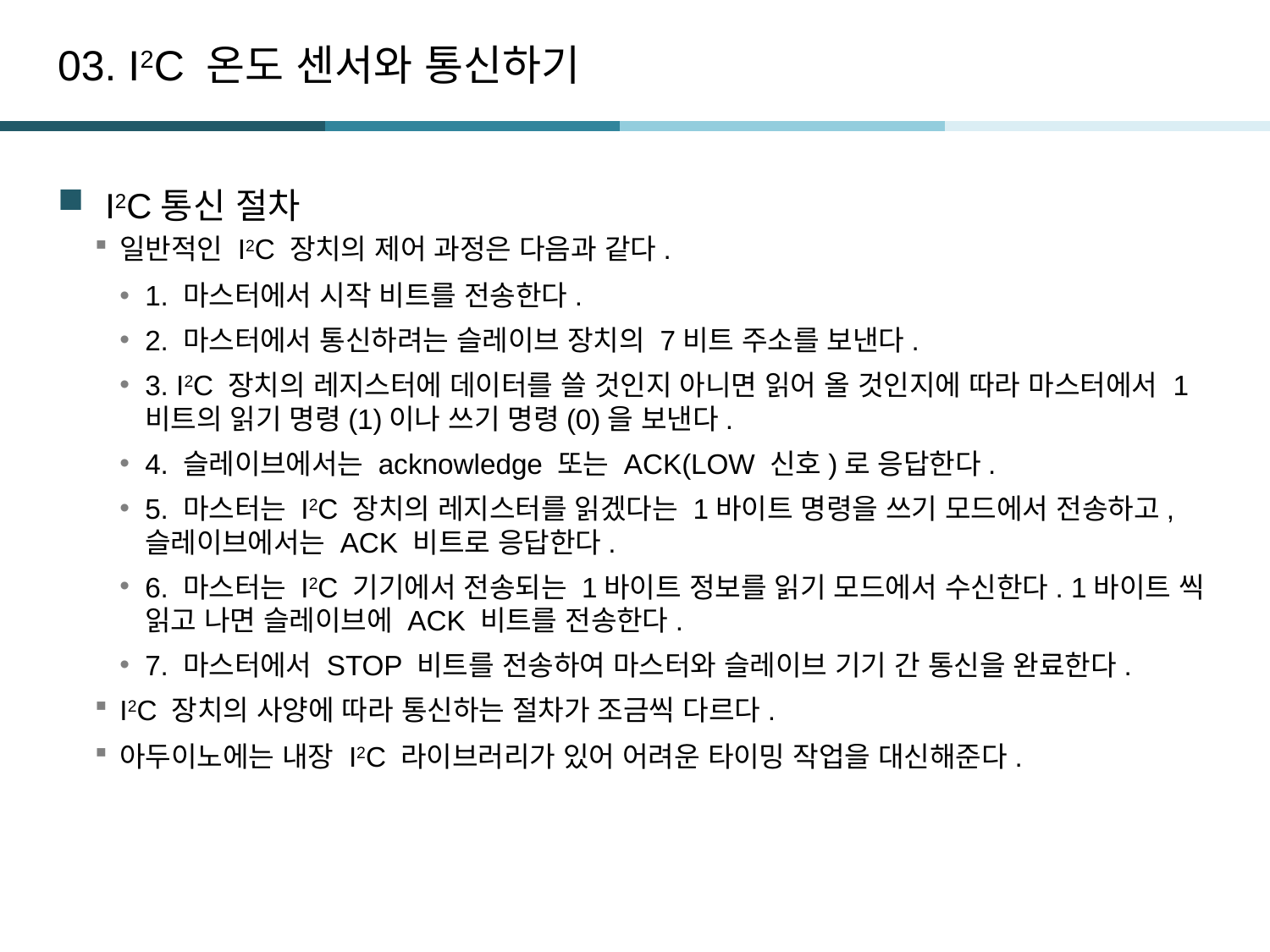

# 03. I2C 온도 센서와 통신하기
I2C통신 절차
일반적인 I2C 장치의 제어 과정은 다음과 같다.
1. 마스터에서 시작 비트를 전송한다.
2. 마스터에서 통신하려는 슬레이브 장치의 7비트 주소를 보낸다.
3. I2C 장치의 레지스터에 데이터를 쓸 것인지 아니면 읽어 올 것인지에 따라 마스터에서 1비트의 읽기 명령(1)이나 쓰기 명령(0)을 보낸다.
4. 슬레이브에서는 acknowledge 또는 ACK(LOW 신호)로 응답한다.
5. 마스터는 I2C 장치의 레지스터를 읽겠다는 1바이트 명령을 쓰기 모드에서 전송하고, 슬레이브에서는 ACK 비트로 응답한다.
6. 마스터는 I2C 기기에서 전송되는 1바이트 정보를 읽기 모드에서 수신한다. 1바이트 씩 읽고 나면 슬레이브에 ACK 비트를 전송한다.
7. 마스터에서 STOP 비트를 전송하여 마스터와 슬레이브 기기 간 통신을 완료한다.
I2C 장치의 사양에 따라 통신하는 절차가 조금씩 다르다.
아두이노에는 내장 I2C 라이브러리가 있어 어려운 타이밍 작업을 대신해준다.